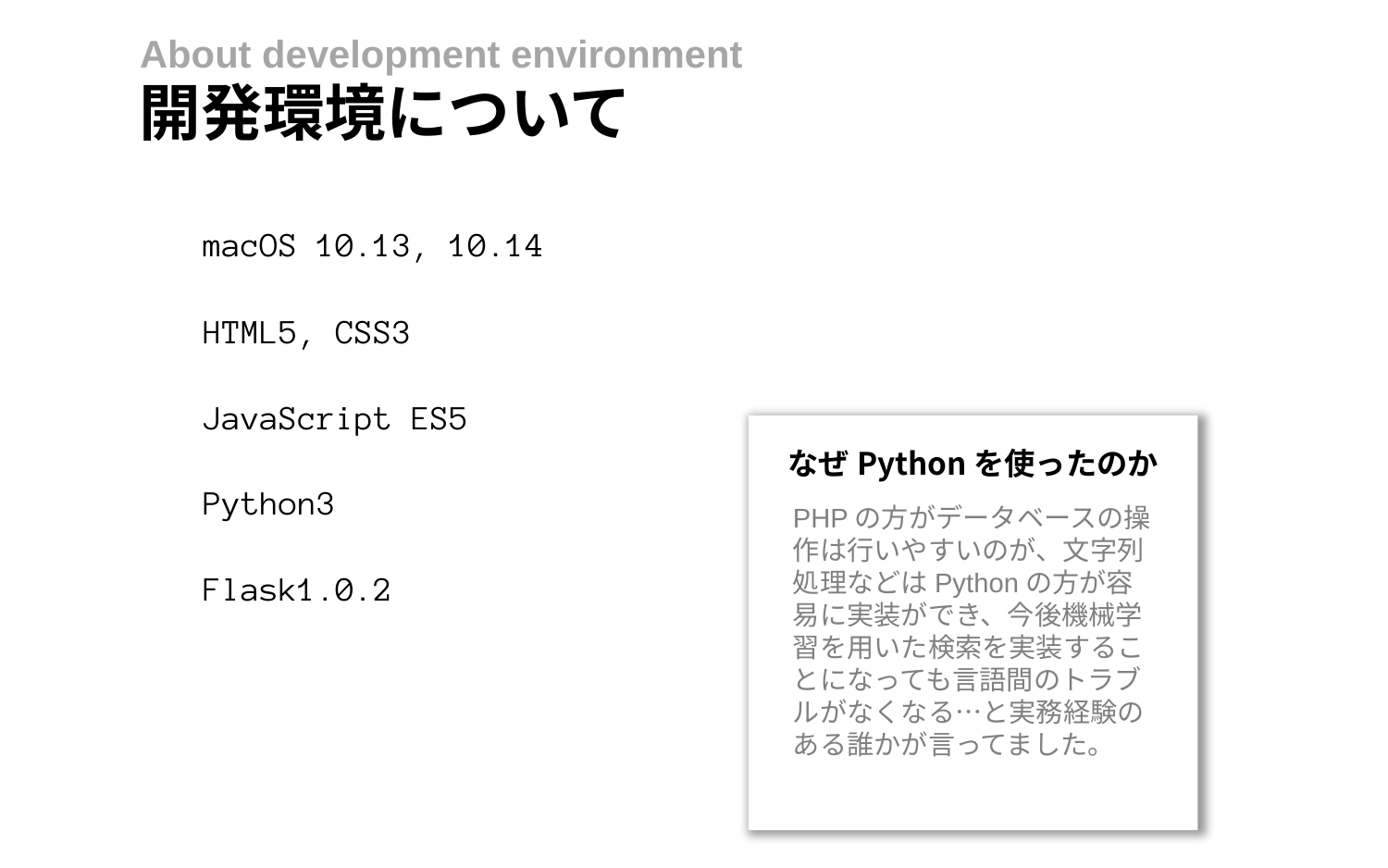

About development environment

開発環境について
macOS 10.13, 10.14
HTML5, CSS3
JavaScript ES5

Python3
なぜPythonを使ったのか
PHPの方がデータベースの操作は行いやすいのが、文字列処理などはPythonの方が容易に実装ができ、今後機械学習を用いた検索を実装することになっても言語間のトラブルがなくなる…と実務経験のある誰かが言ってました。
Flask1.0.2